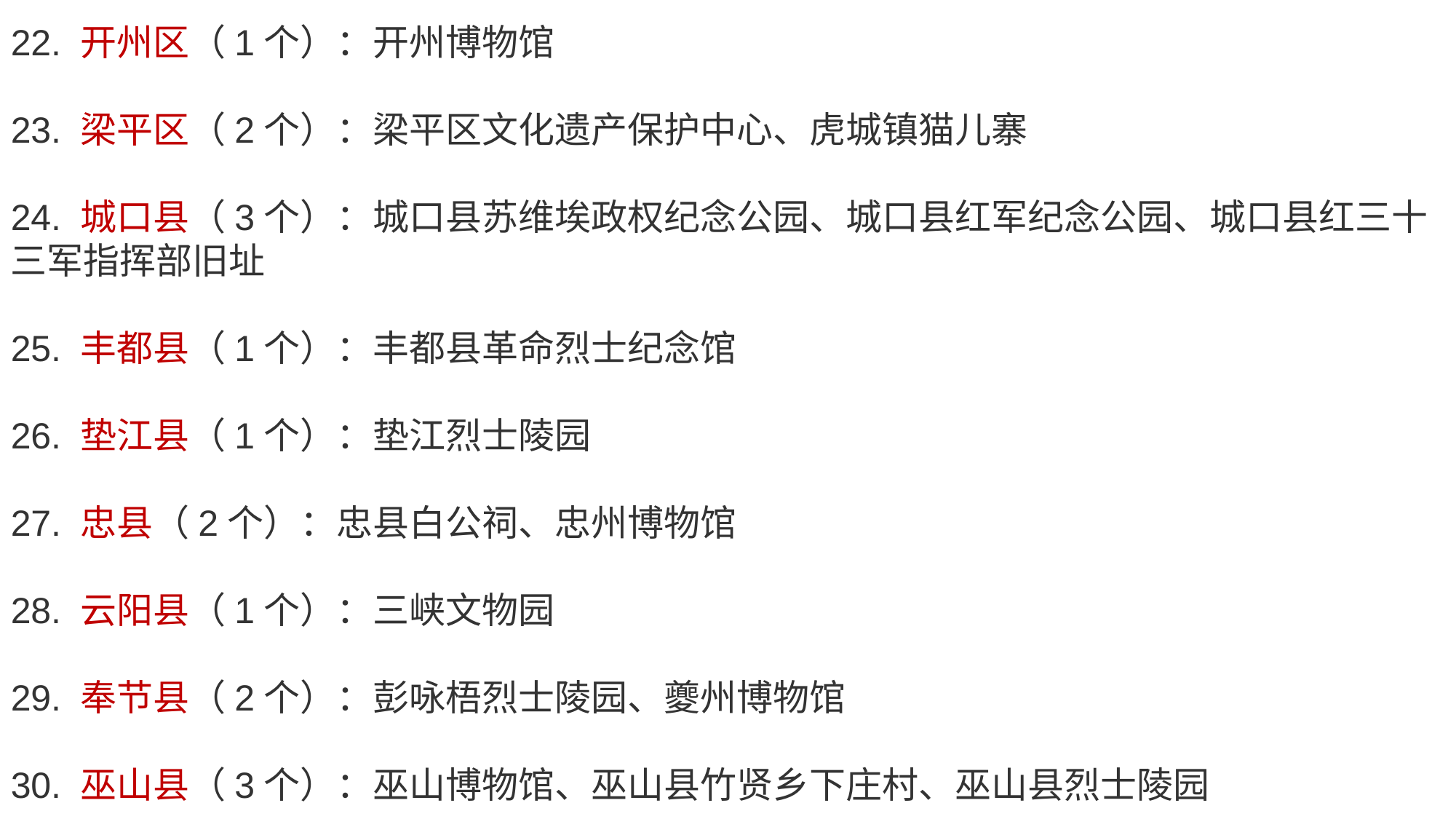

22. 开州区（1个）：开州博物馆

23. 梁平区（2个）：梁平区文化遗产保护中心、虎城镇猫儿寨

24. 城口县（3个）：城口县苏维埃政权纪念公园、城口县红军纪念公园、城口县红三十三军指挥部旧址

25. 丰都县（1个）：丰都县革命烈士纪念馆

26. 垫江县（1个）：垫江烈士陵园

27. 忠县（2个）：忠县白公祠、忠州博物馆

28. 云阳县（1个）：三峡文物园

29. 奉节县（2个）：彭咏梧烈士陵园、夔州博物馆

30. 巫山县（3个）：巫山博物馆、巫山县竹贤乡下庄村、巫山县烈士陵园